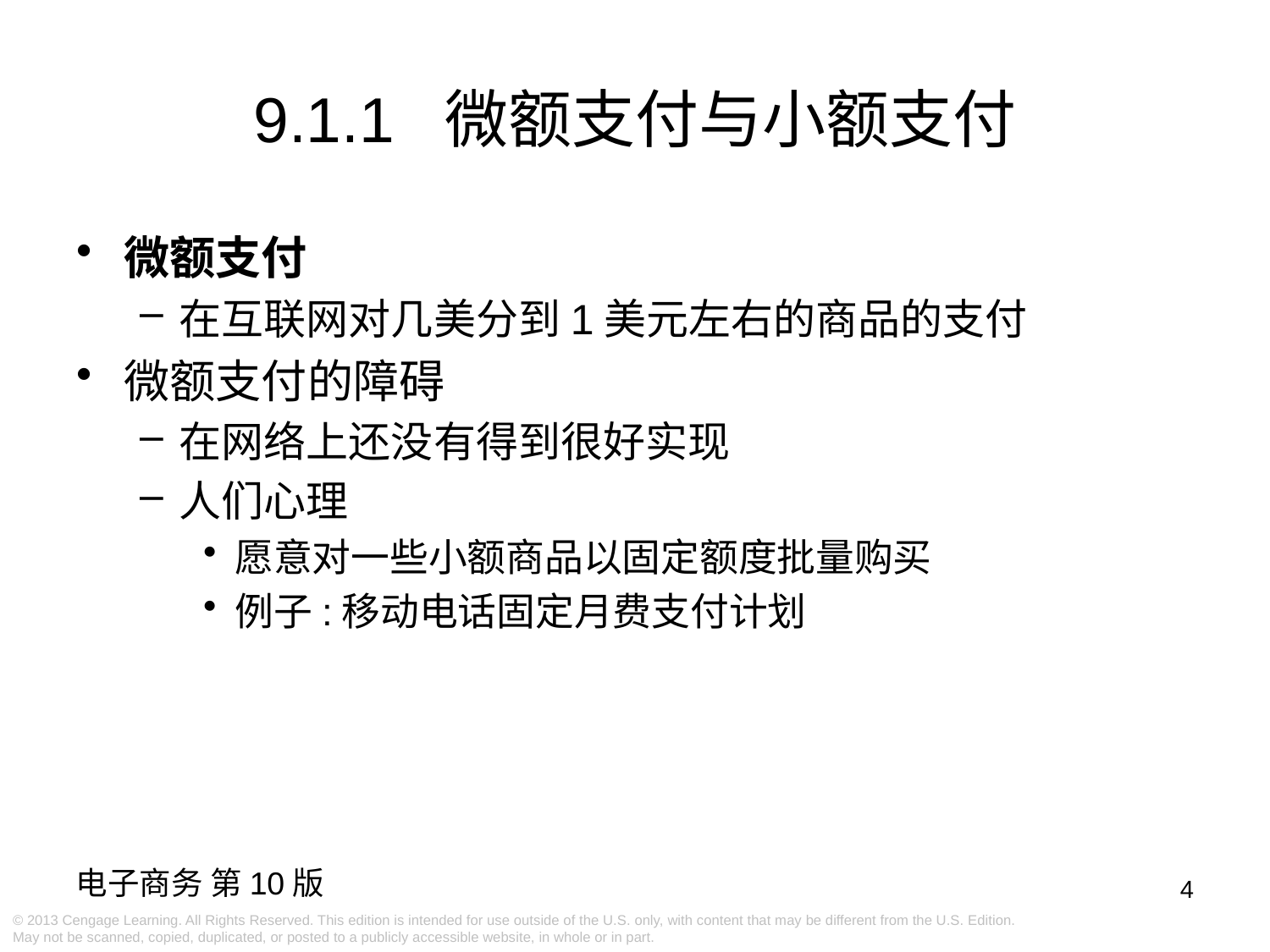

9.1.1  微额支付与小额支付
微额支付
在互联网对几美分到1美元左右的商品的支付
微额支付的障碍
在网络上还没有得到很好实现
人们心理
愿意对一些小额商品以固定额度批量购买
例子:移动电话固定月费支付计划
4